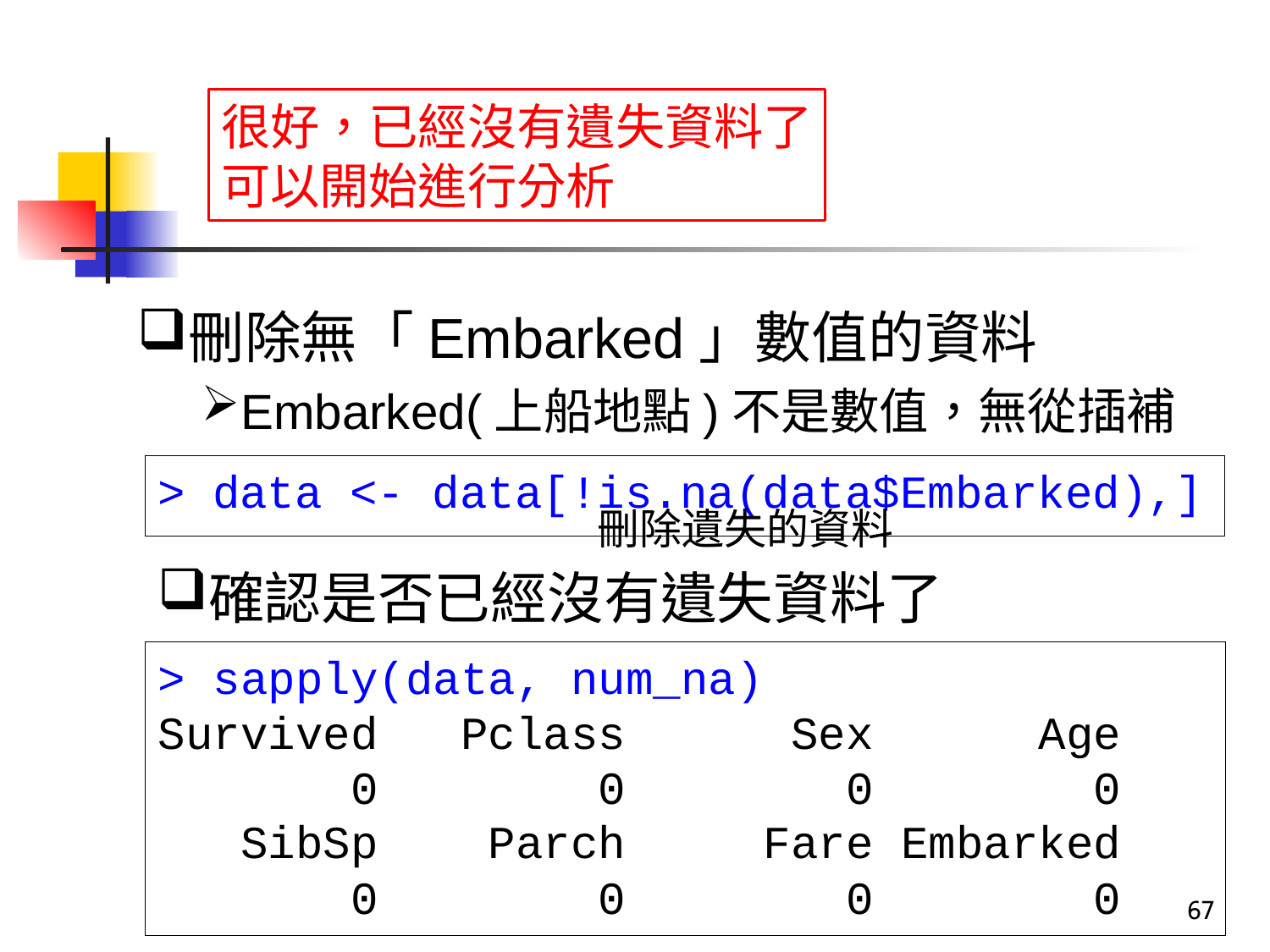

很好，已經沒有遺失資料了
可以開始進行分析
刪除無「Embarked」數值的資料
Embarked(上船地點)不是數值，無從插補
> data <- data[!is.na(data$Embarked),]
刪除遺失的資料
確認是否已經沒有遺失資料了
> sapply(data, num_na)
Survived   Pclass      Sex      Age
       0        0        0        0
   SibSp    Parch     Fare Embarked
       0        0        0        0

67